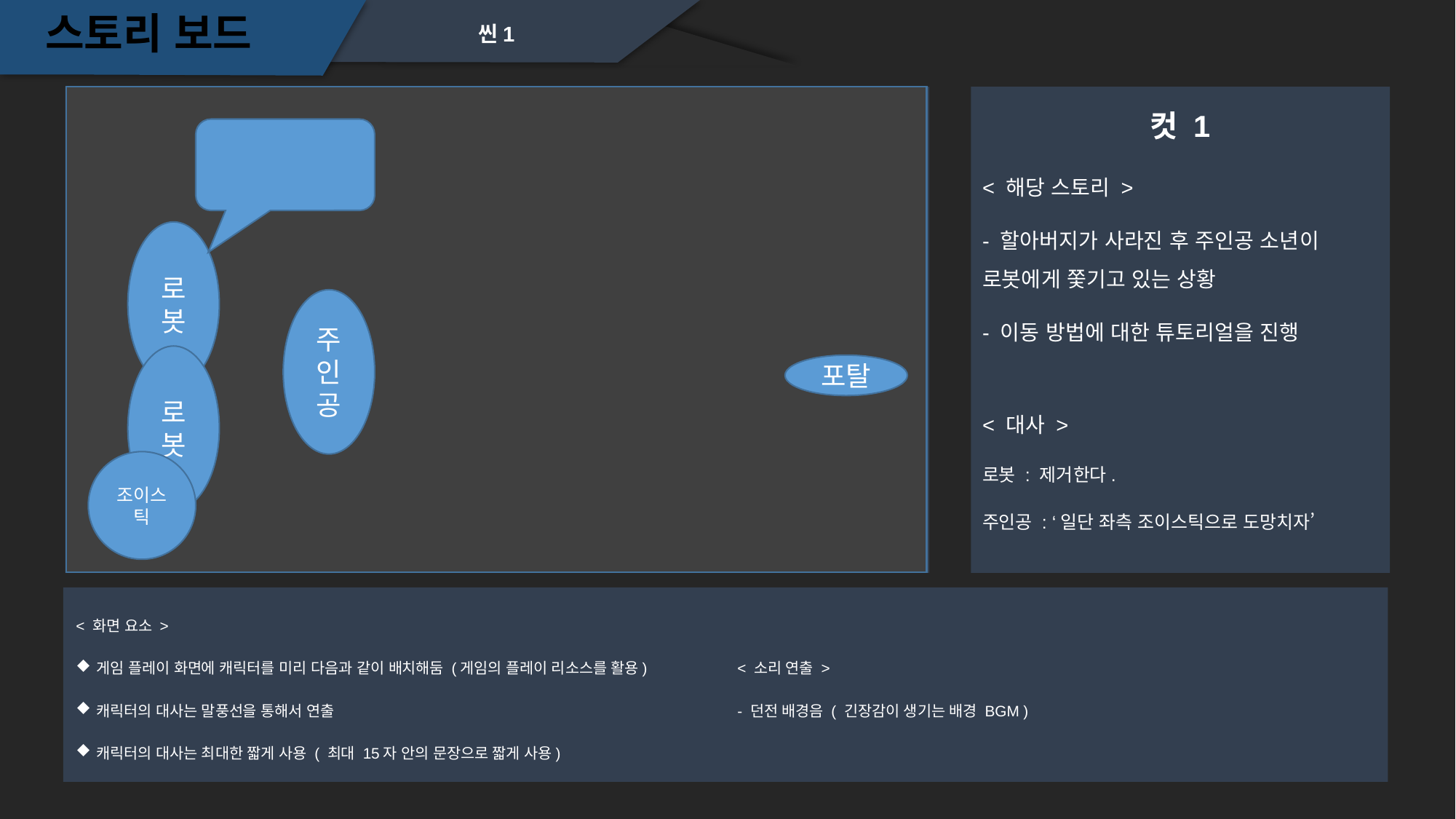

스토리 보드
씬1

컷 1

< 해당 스토리 >
- 할아버지가 사라진 후 주인공 소년이 로봇에게 쫓기고 있는 상황
- 이동 방법에 대한 튜토리얼을 진행
로봇
주인공
로봇
포탈
< 대사 >
로봇 : 제거한다.
주인공 : ‘일단 좌측 조이스틱으로 도망치자’
조이스틱
< 화면 요소 >
게임 플레이 화면에 캐릭터를 미리 다음과 같이 배치해둠 (게임의 플레이 리소스를 활용)
캐릭터의 대사는 말풍선을 통해서 연출
캐릭터의 대사는 최대한 짧게 사용 ( 최대 15자 안의 문장으로 짧게 사용)
< 소리 연출 >
- 던전 배경음 ( 긴장감이 생기는 배경 BGM )